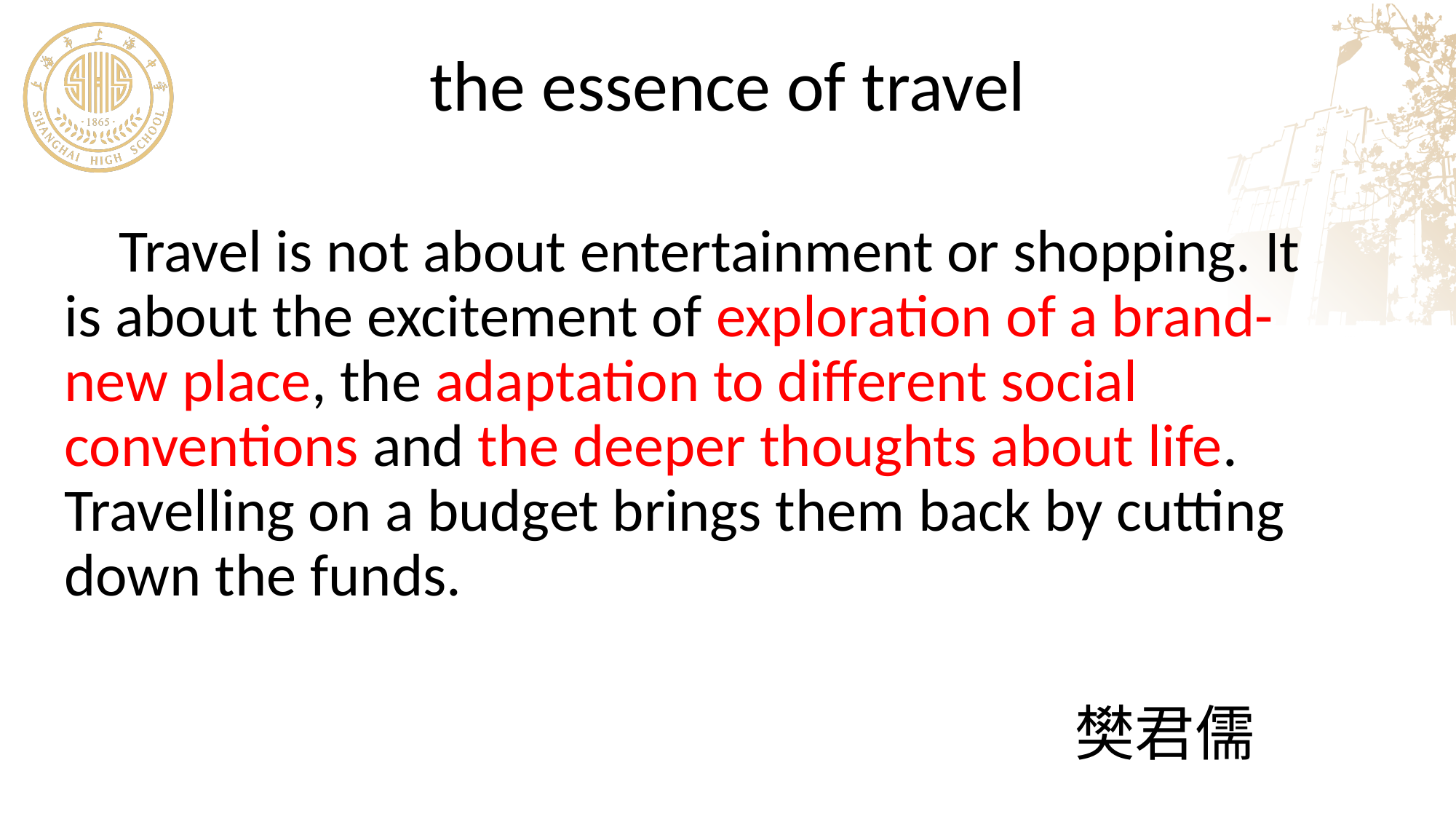

# the essence of travel
    Travel is not about entertainment or shopping. It is about the excitement of exploration of a brand-new place, the adaptation to different social conventions and the deeper thoughts about life. Travelling on a budget brings them back by cutting down the funds.

                                                                          樊君儒